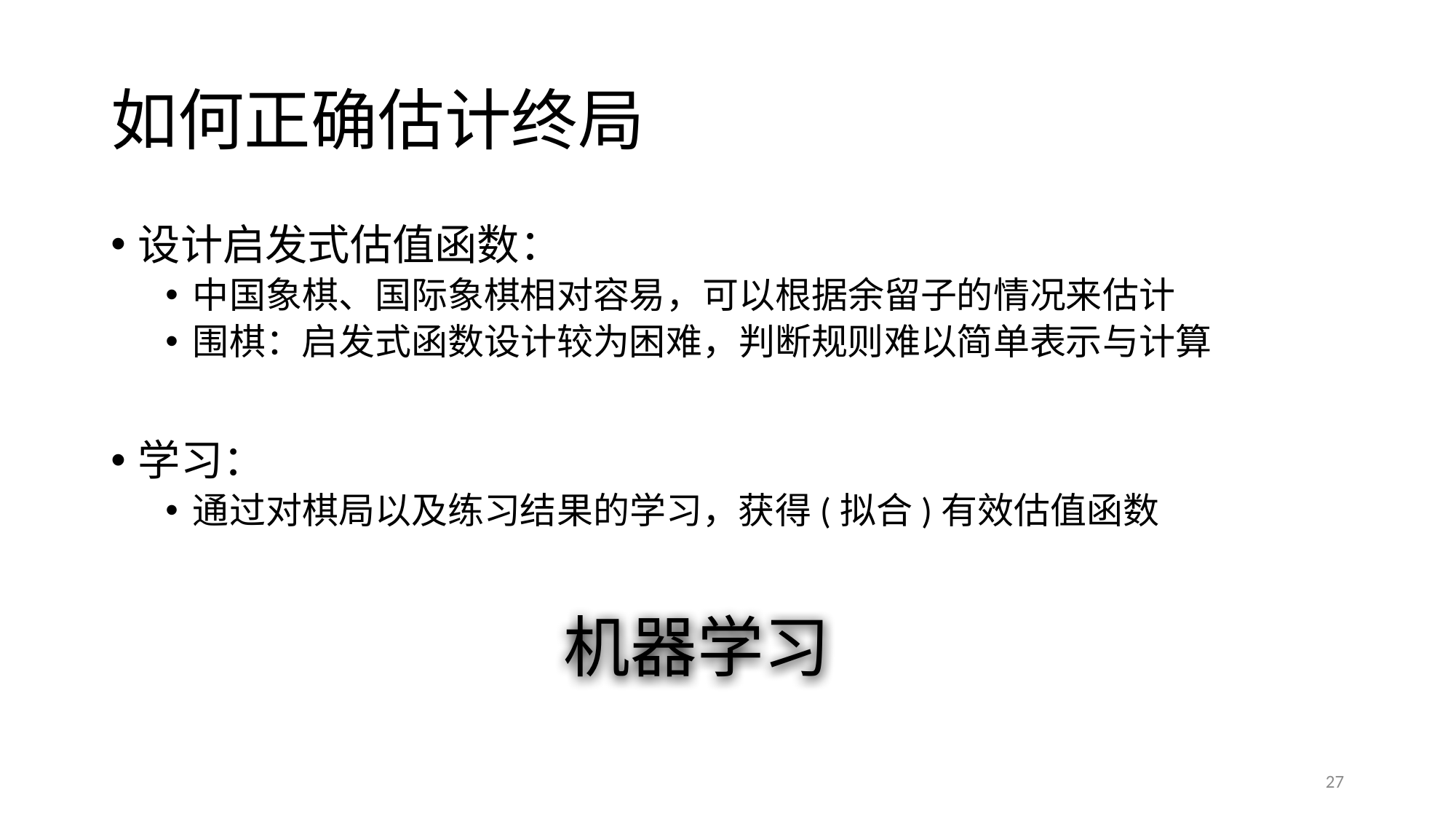

# 如何正确估计终局
设计启发式估值函数：
中国象棋、国际象棋相对容易，可以根据余留子的情况来估计
围棋：启发式函数设计较为困难，判断规则难以简单表示与计算

学习：
通过对棋局以及练习结果的学习，获得(拟合)有效估值函数
机器学习
27